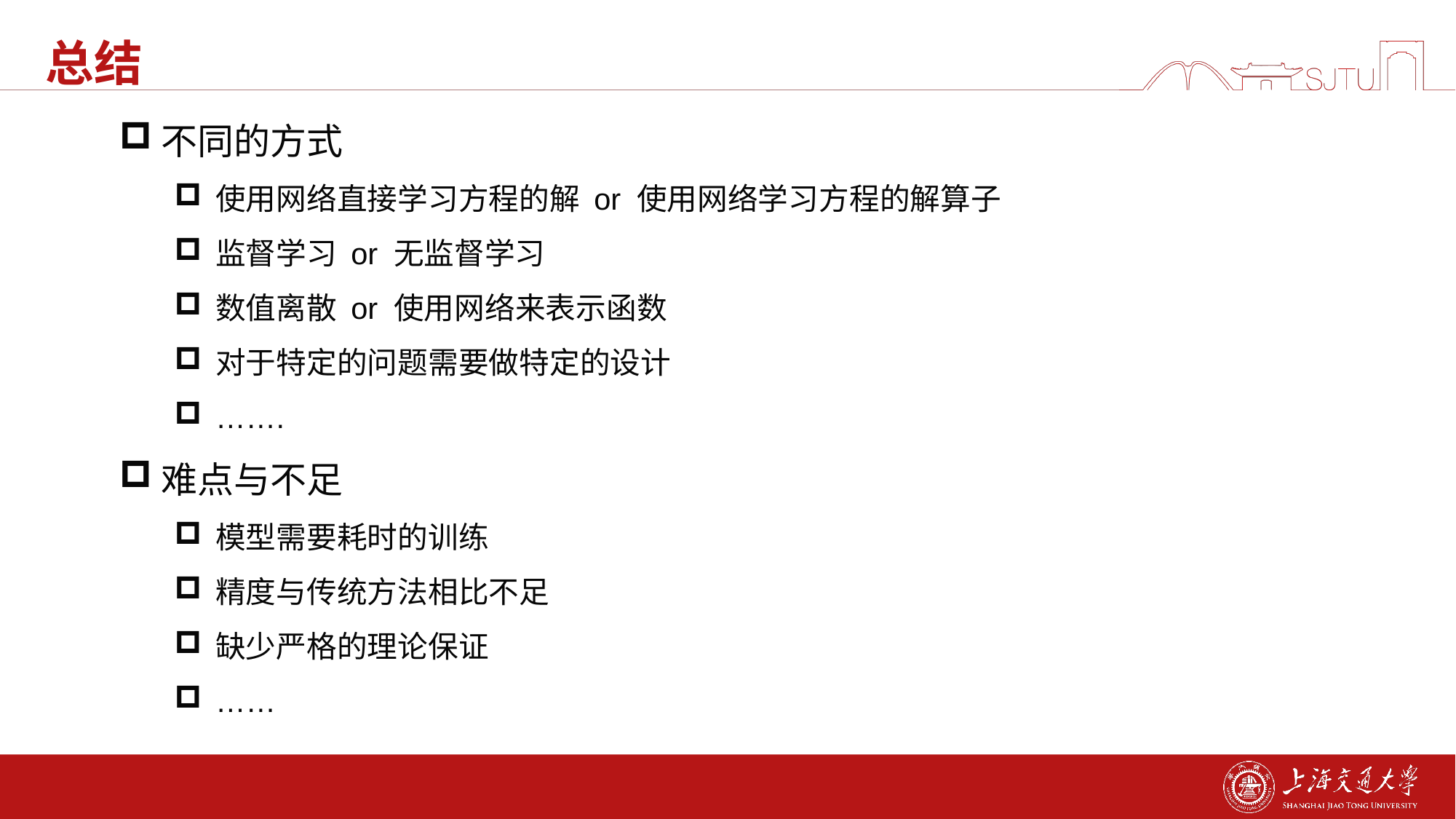

# 总结
不同的方式
使用网络直接学习方程的解 or 使用网络学习方程的解算子
监督学习 or 无监督学习
数值离散 or 使用网络来表示函数
对于特定的问题需要做特定的设计
…….
难点与不足
模型需要耗时的训练
精度与传统方法相比不足
缺少严格的理论保证
……